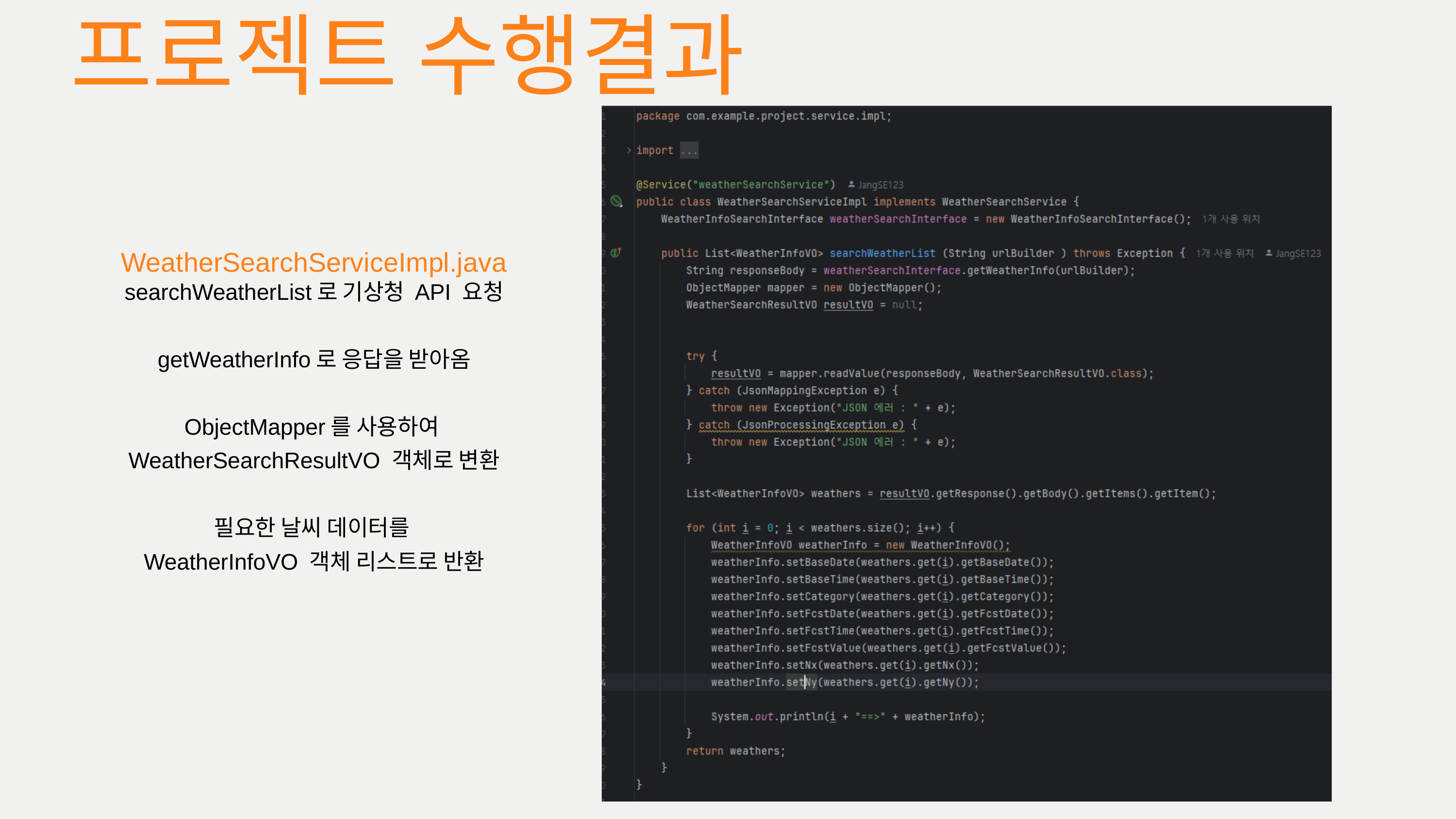

프로젝트 수행결과

WeatherSearchServiceImpl.java
searchWeatherList로 기상청 API 요청

getWeatherInfo로 응답을 받아옴

ObjectMapper를 사용하여
WeatherSearchResultVO 객체로 변환

필요한 날씨 데이터를
WeatherInfoVO 객체 리스트로 반환